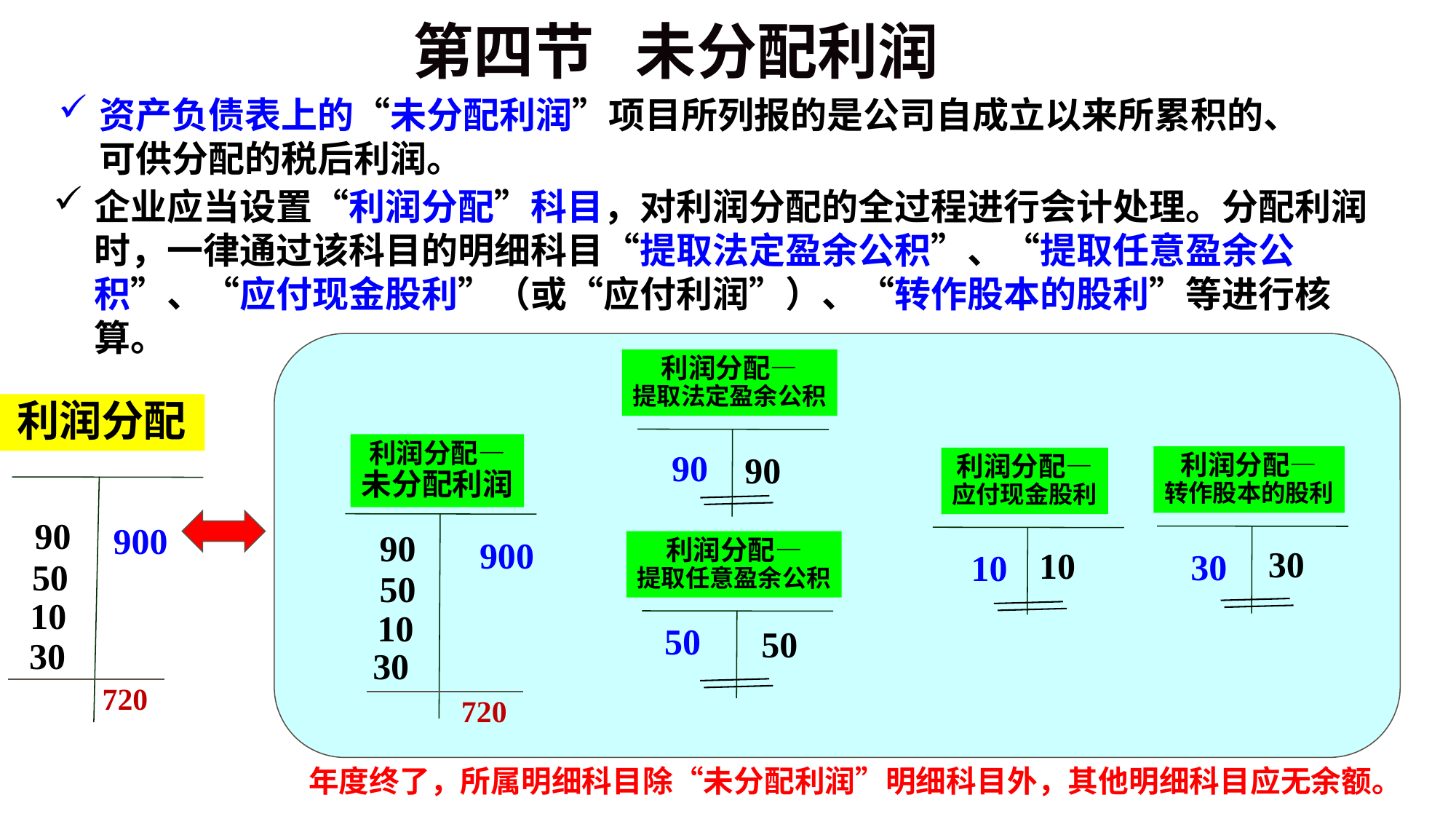

#
 第四节   未分配利润
资产负债表上的“未分配利润”项目所列报的是公司自成立以来所累积的、可供分配的税后利润。
企业应当设置“利润分配”科目，对利润分配的全过程进行会计处理。分配利润时，一律通过该科目的明细科目“提取法定盈余公积”、“提取任意盈余公积”、“应付现金股利”（或“应付利润”）、“转作股本的股利”等进行核算。

利润分配—
提取法定盈余公积

利润分配

利润分配—
未分配利润

90
90
利润分配—
转作股本的股利

利润分配—
应付现金股利

90
900
50
10
30
720

90
900
利润分配—
提取任意盈余公积

30
10
30
10
50
10
50
50
30
720
年度终了，所属明细科目除“未分配利润”明细科目外，其他明细科目应无余额。